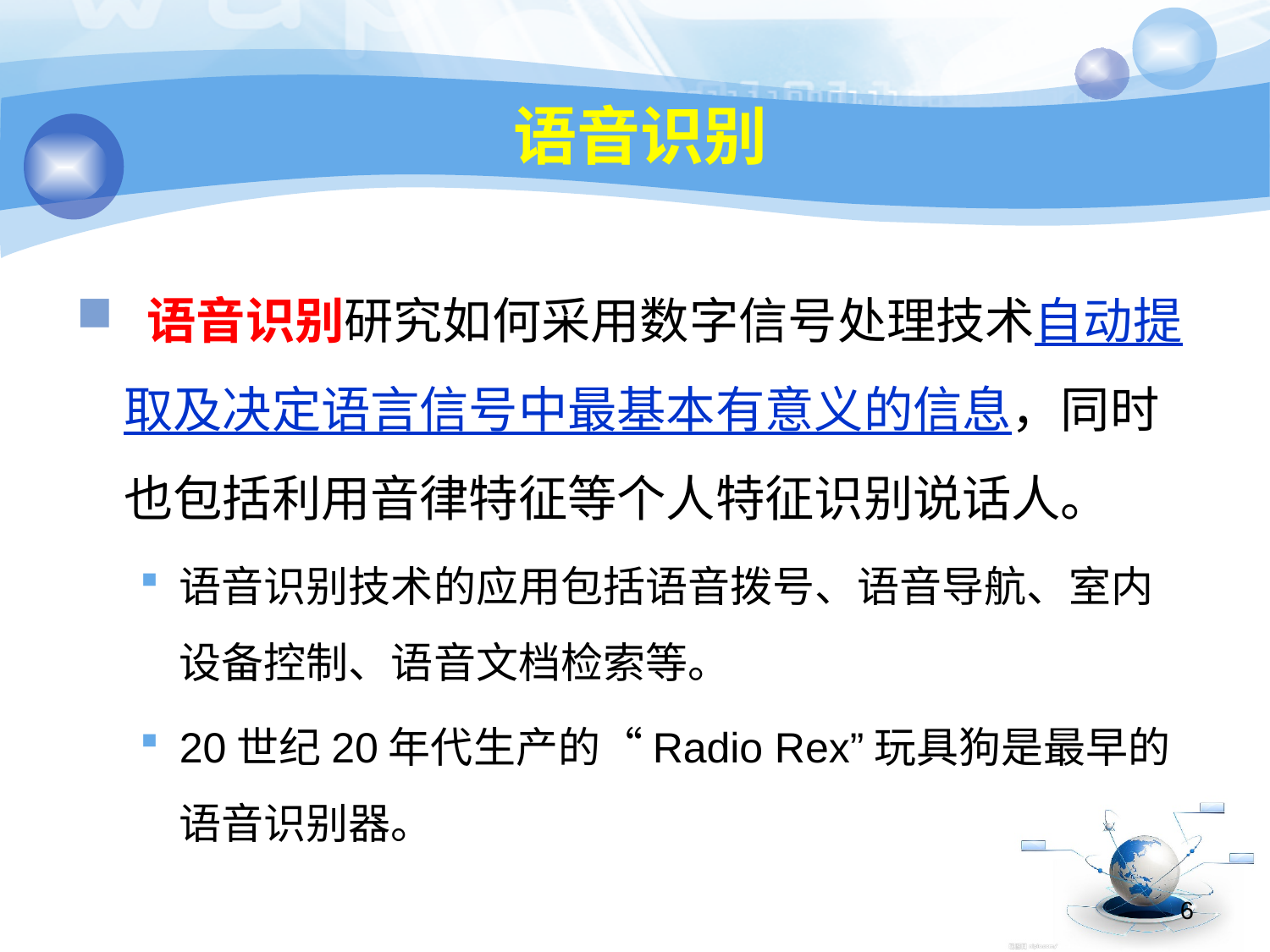

# 语音识别
 语音识别研究如何采用数字信号处理技术自动提取及决定语言信号中最基本有意义的信息，同时也包括利用音律特征等个人特征识别说话人。
语音识别技术的应用包括语音拨号、语音导航、室内设备控制、语音文档检索等。
20世纪20年代生产的“Radio Rex”玩具狗是最早的语音识别器。

6